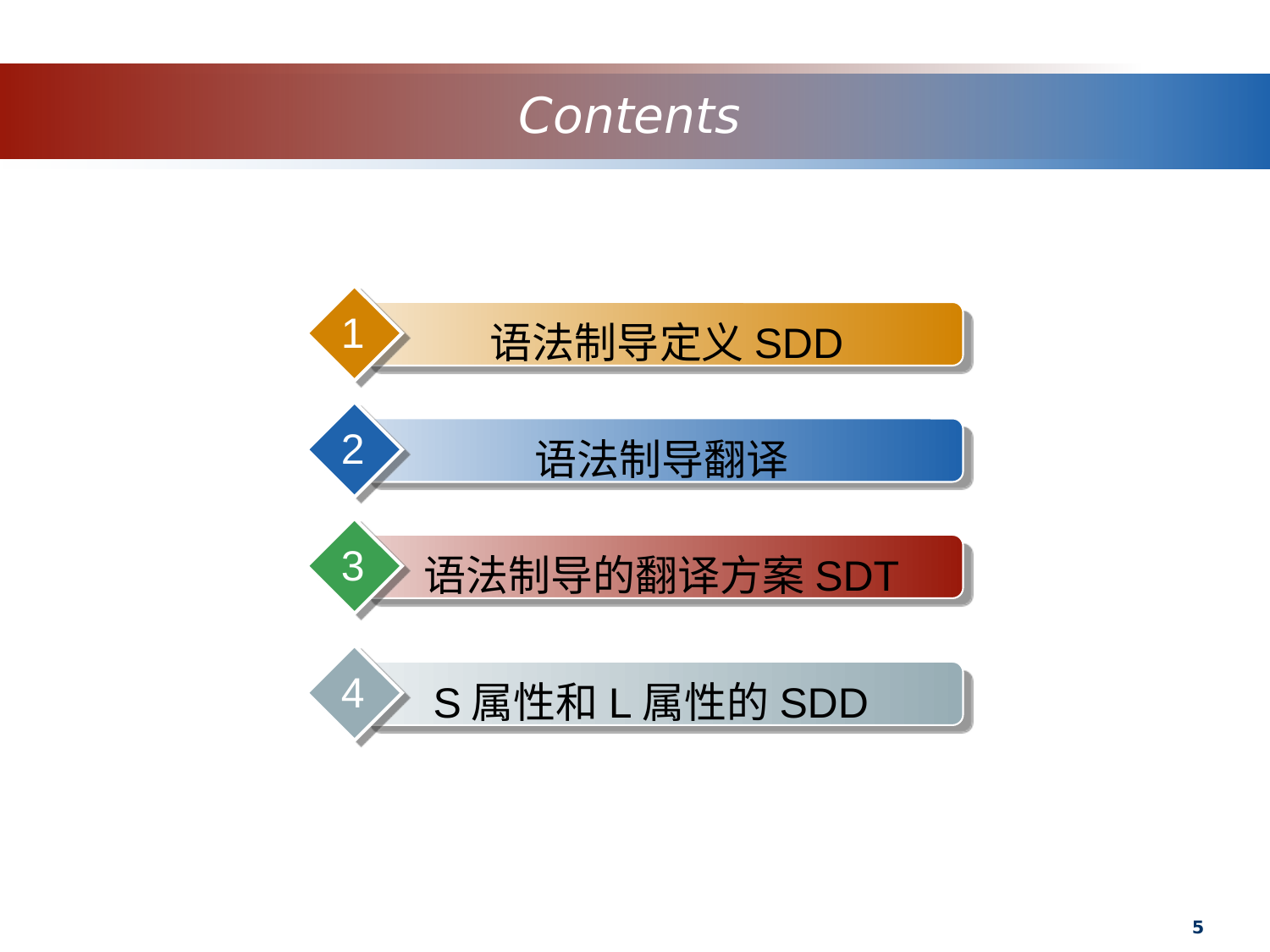

# Contents

1

语法制导定义SDD

2

语法制导翻译

3

语法制导的翻译方案SDT

4

S属性和L属性的SDD
5